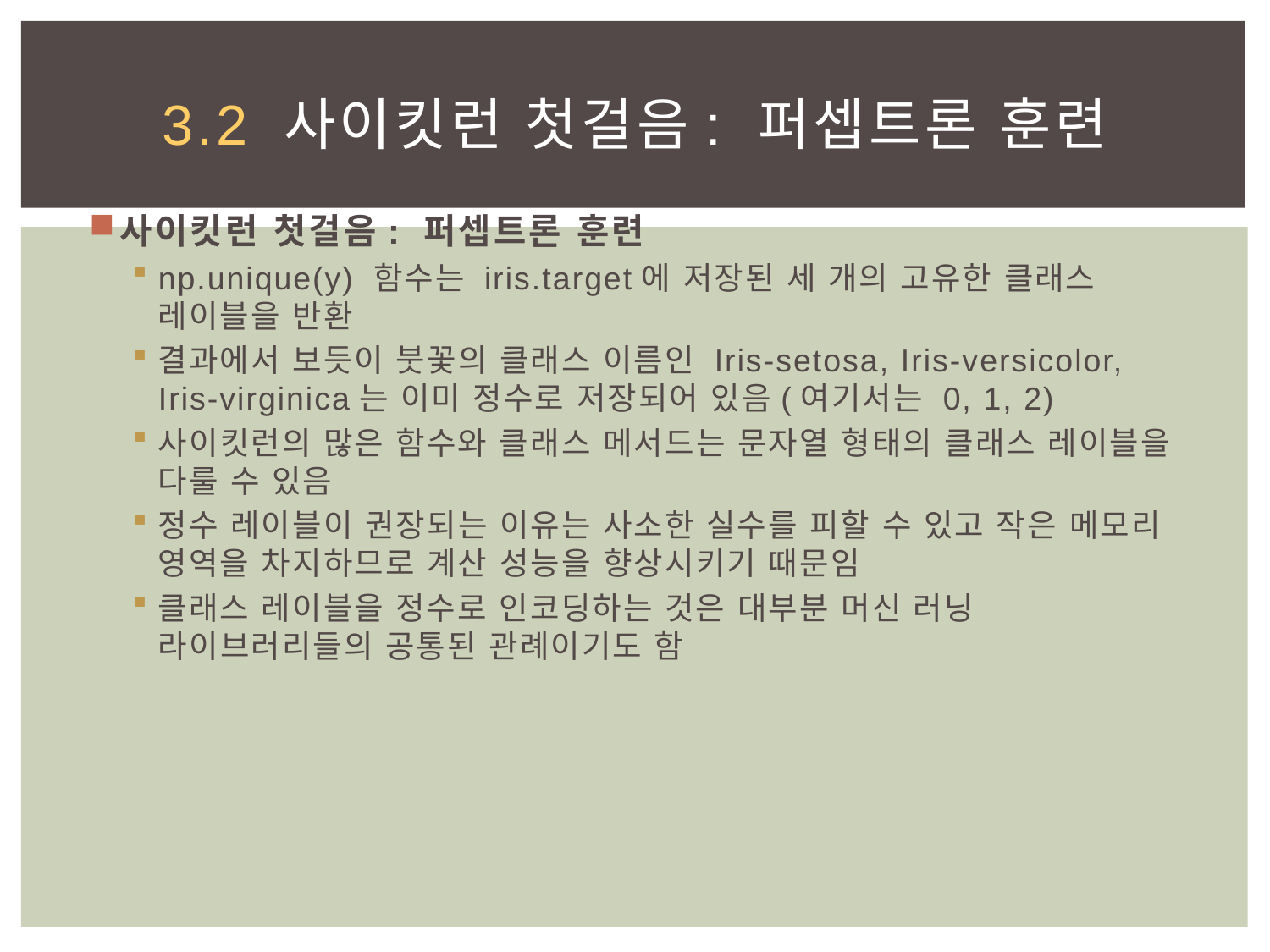

# 3.2 사이킷런 첫걸음: 퍼셉트론 훈련
사이킷런 첫걸음: 퍼셉트론 훈련
np.unique(y) 함수는 iris.target에 저장된 세 개의 고유한 클래스 레이블을 반환
결과에서 보듯이 붓꽃의 클래스 이름인 Iris-setosa, Iris-versicolor, Iris-virginica는 이미 정수로 저장되어 있음(여기서는 0, 1, 2)
사이킷런의 많은 함수와 클래스 메서드는 문자열 형태의 클래스 레이블을 다룰 수 있음
정수 레이블이 권장되는 이유는 사소한 실수를 피할 수 있고 작은 메모리 영역을 차지하므로 계산 성능을 향상시키기 때문임
클래스 레이블을 정수로 인코딩하는 것은 대부분 머신 러닝 라이브러리들의 공통된 관례이기도 함